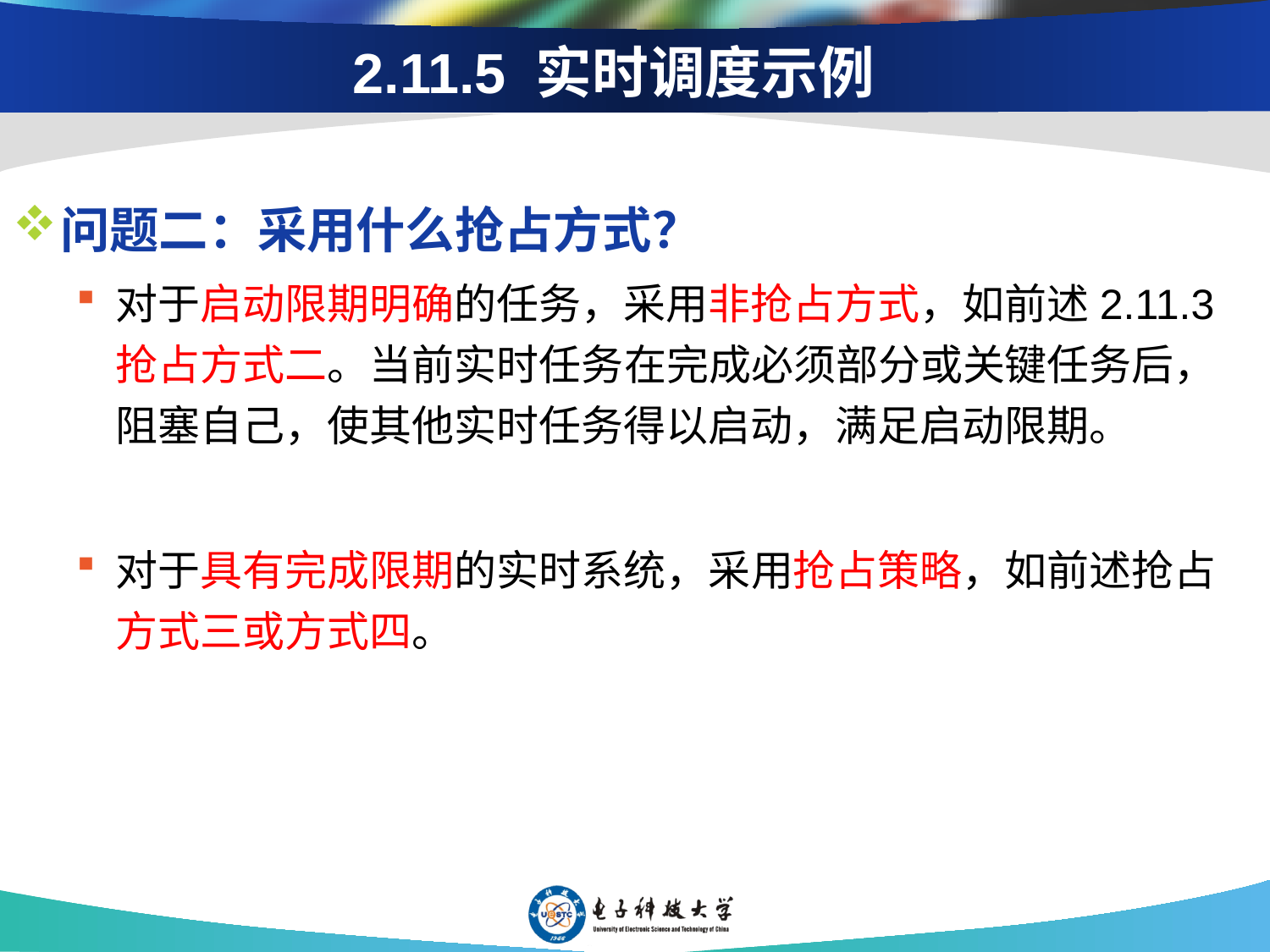

# 2.11.5 实时调度示例

问题二：采用什么抢占方式？
对于启动限期明确的任务，采用非抢占方式，如前述2.11.3抢占方式二。当前实时任务在完成必须部分或关键任务后，阻塞自己，使其他实时任务得以启动，满足启动限期。

对于具有完成限期的实时系统，采用抢占策略，如前述抢占方式三或方式四。